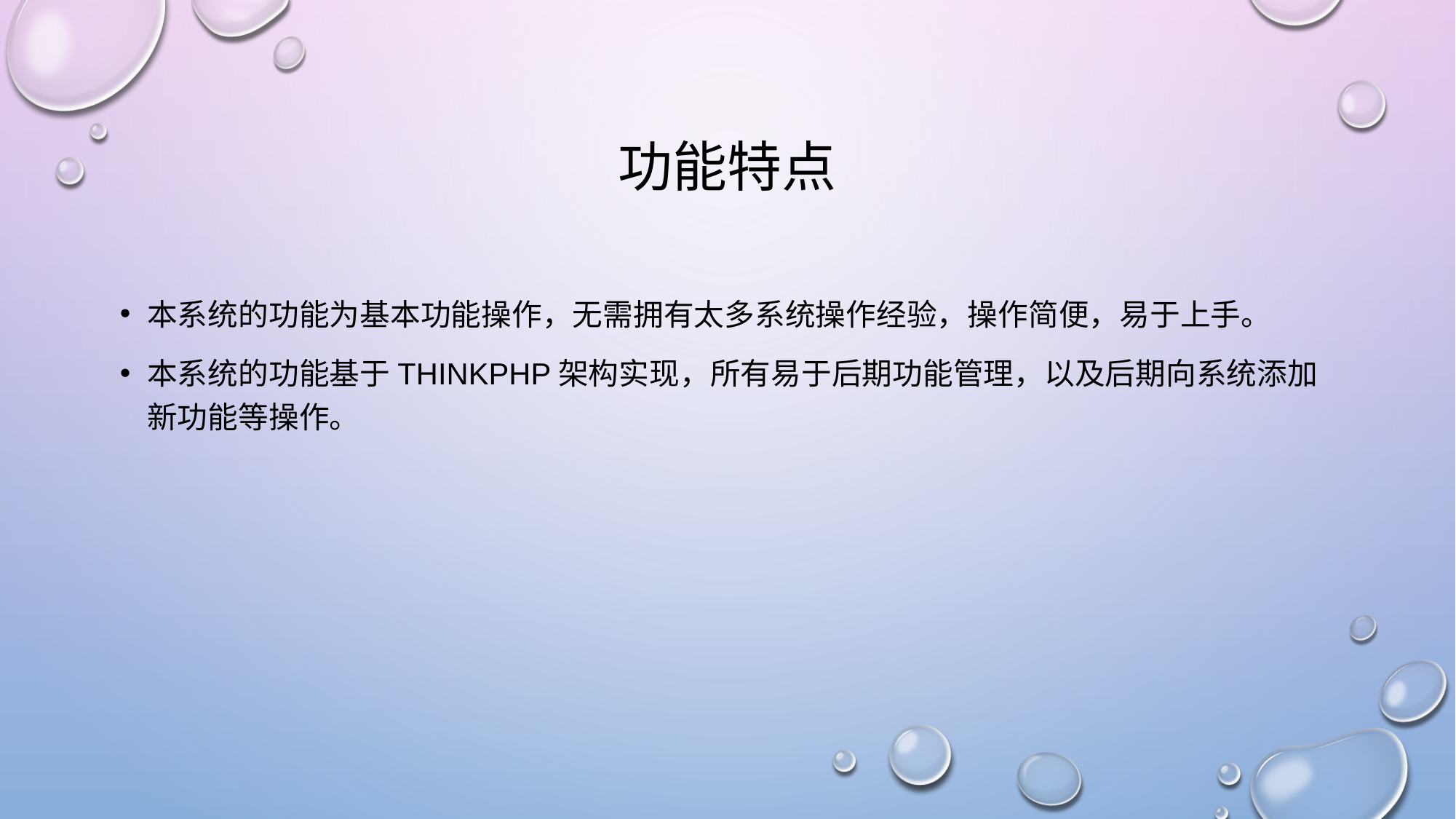

# 功能特点
本系统的功能为基本功能操作，无需拥有太多系统操作经验，操作简便，易于上手。
本系统的功能基于thinkPHP架构实现，所有易于后期功能管理，以及后期向系统添加新功能等操作。